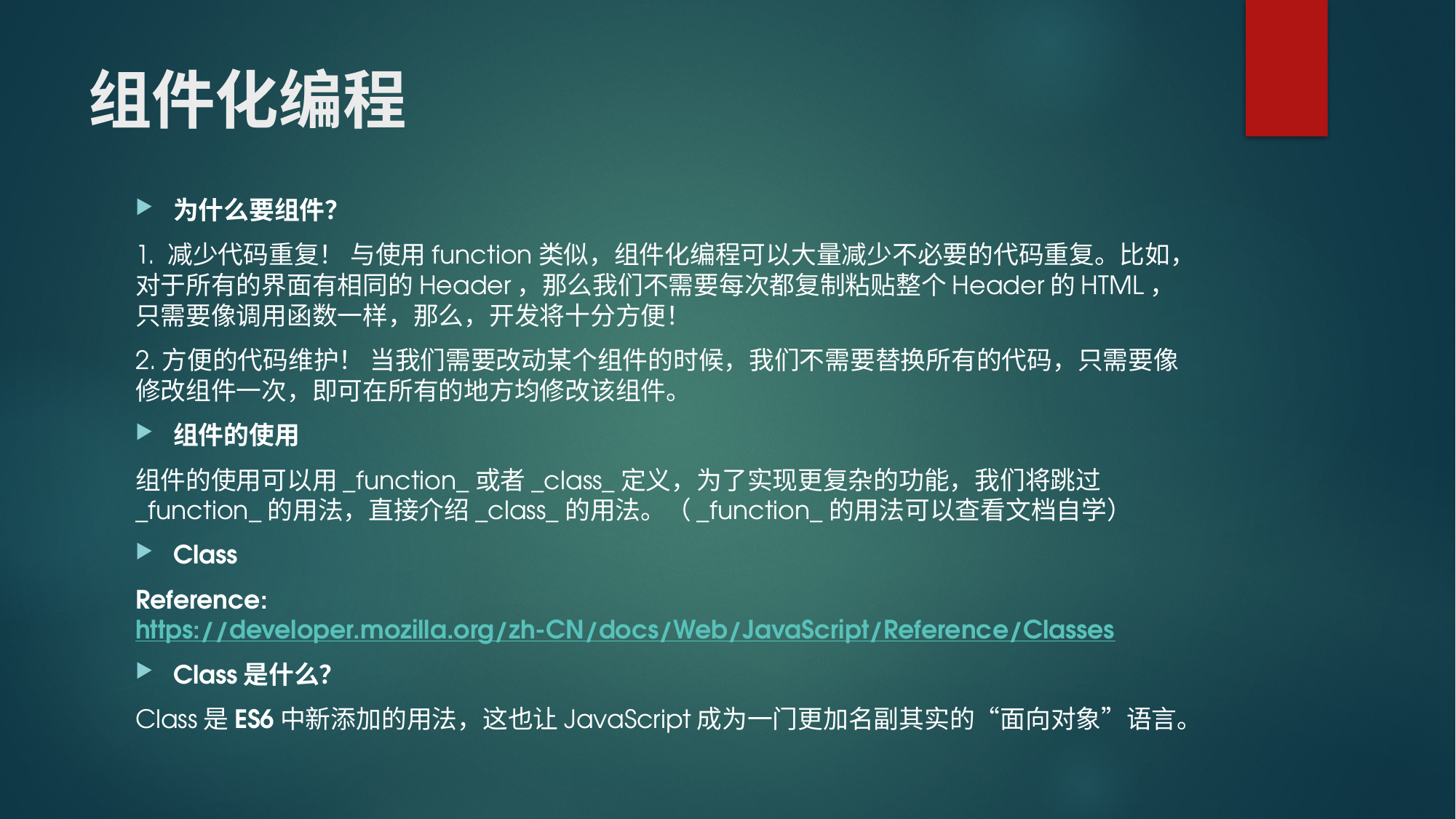

# 组件化编程
为什么要组件？
1. 减少代码重复！ 与使用function类似，组件化编程可以大量减少不必要的代码重复。比如，对于所有的界面有相同的Header，那么我们不需要每次都复制粘贴整个Header的HTML，只需要像调用函数一样，那么，开发将十分方便！
2.方便的代码维护！ 当我们需要改动某个组件的时候，我们不需要替换所有的代码，只需要像修改组件一次，即可在所有的地方均修改该组件。
组件的使用
组件的使用可以用_function_或者_class_定义，为了实现更复杂的功能，我们将跳过_function_的用法，直接介绍_class_的用法。（_function_的用法可以查看文档自学）
Class
Reference: https://developer.mozilla.org/zh-CN/docs/Web/JavaScript/Reference/Classes
Class是什么？
Class是ES6中新添加的用法，这也让JavaScript成为一门更加名副其实的“面向对象”语言。